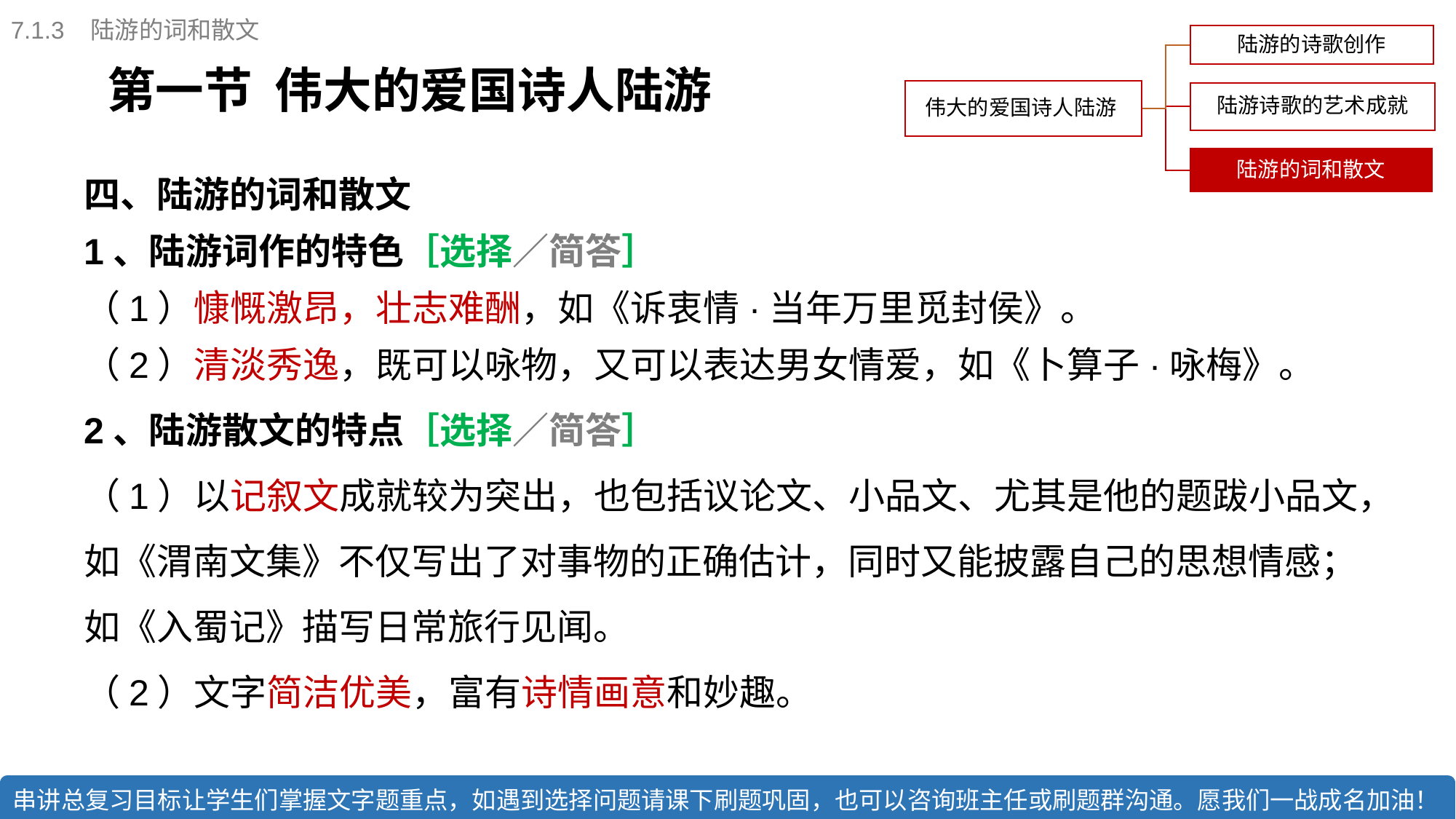

伟大的爱国诗人陆游
陆游的诗歌创作
陆游诗歌的艺术成就
陆游的词和散文
7.1.3   陆游的词和散文
第一节  伟大的爱国诗人陆游
四、陆游的词和散文
1、陆游词作的特色［选择／简答］
（1）慷慨激昂，壮志难酬，如《诉衷情·当年万里觅封侯》。
（2）清淡秀逸，既可以咏物，又可以表达男女情爱，如《卜算子·咏梅》。
2、陆游散文的特点［选择／简答］
（1）以记叙文成就较为突出，也包括议论文、小品文、尤其是他的题跋小品文，如《渭南文集》不仅写出了对事物的正确估计，同时又能披露自己的思想情感；
如《入蜀记》描写日常旅行见闻。
（2）文字简洁优美，富有诗情画意和妙趣。